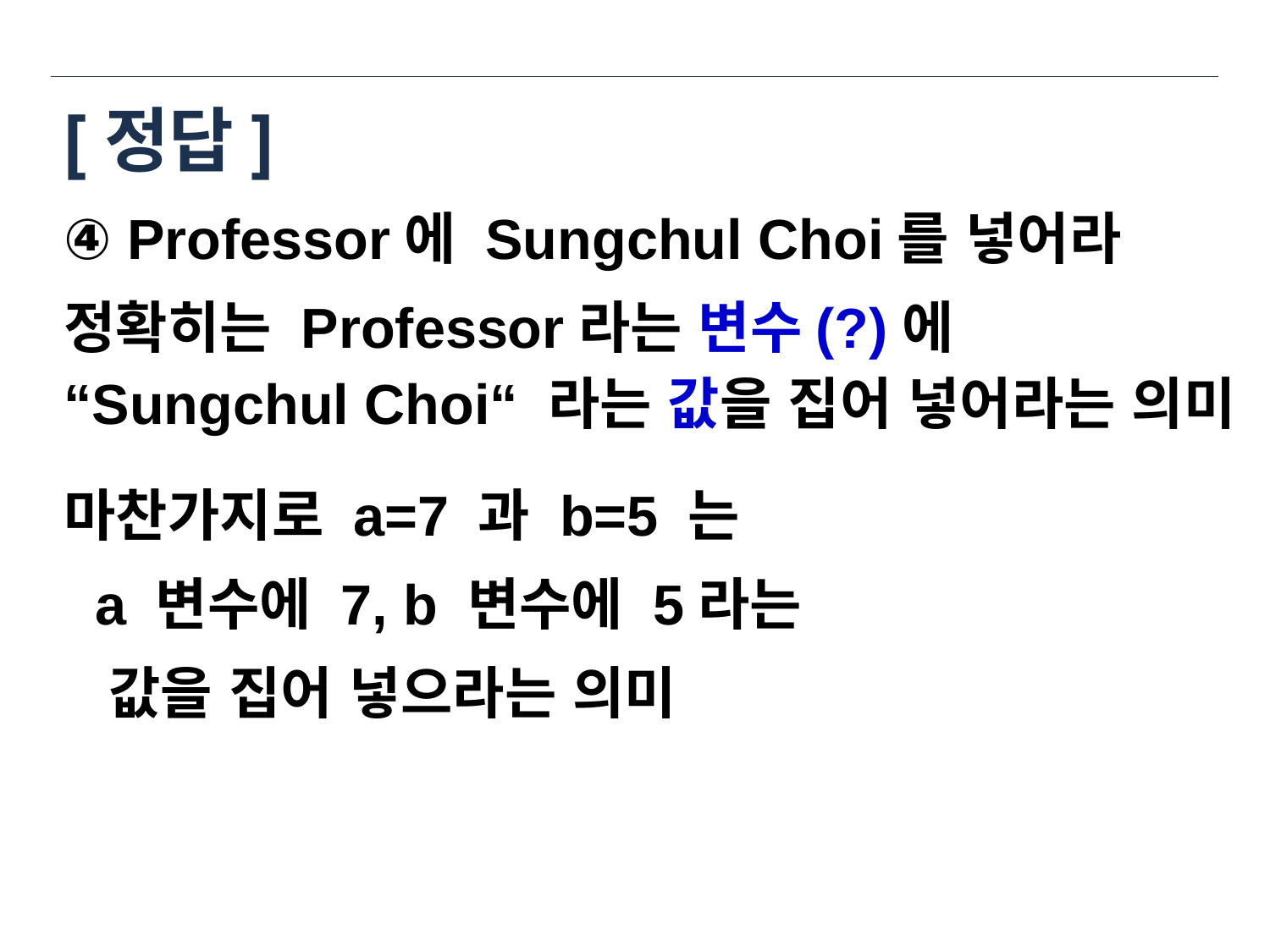

# [정답]
④ Professor에 Sungchul Choi를 넣어라
정확히는 Professor라는 변수(?)에
“Sungchul Choi“ 라는 값을 집어 넣어라는 의미
마찬가지로 a=7 과 b=5 는
  a 변수에 7, b 변수에 5라는
  값을 집어 넣으라는 의미